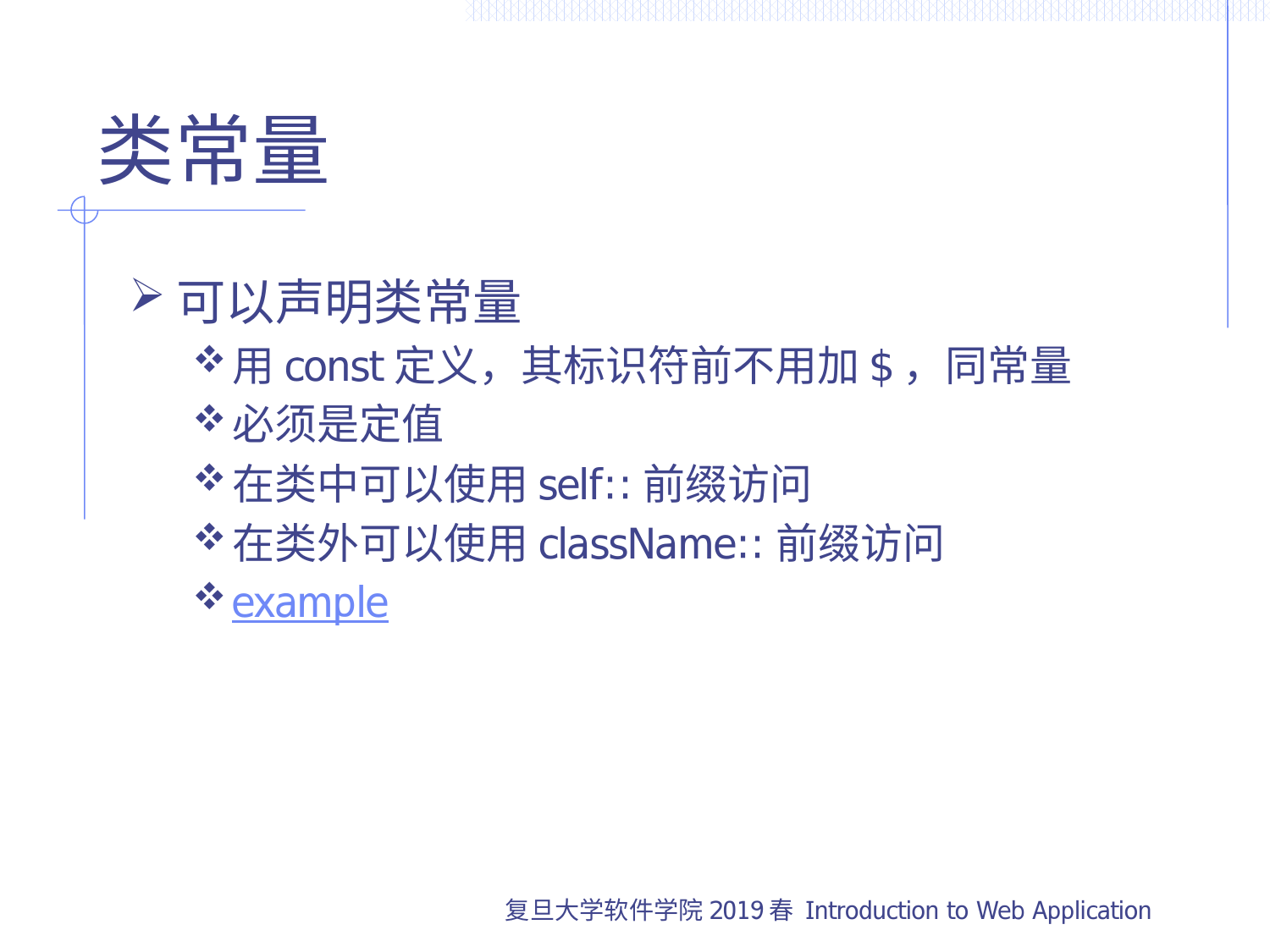

# 类常量
可以声明类常量
用const定义，其标识符前不用加$，同常量
必须是定值
在类中可以使用self::前缀访问
在类外可以使用className::前缀访问
example